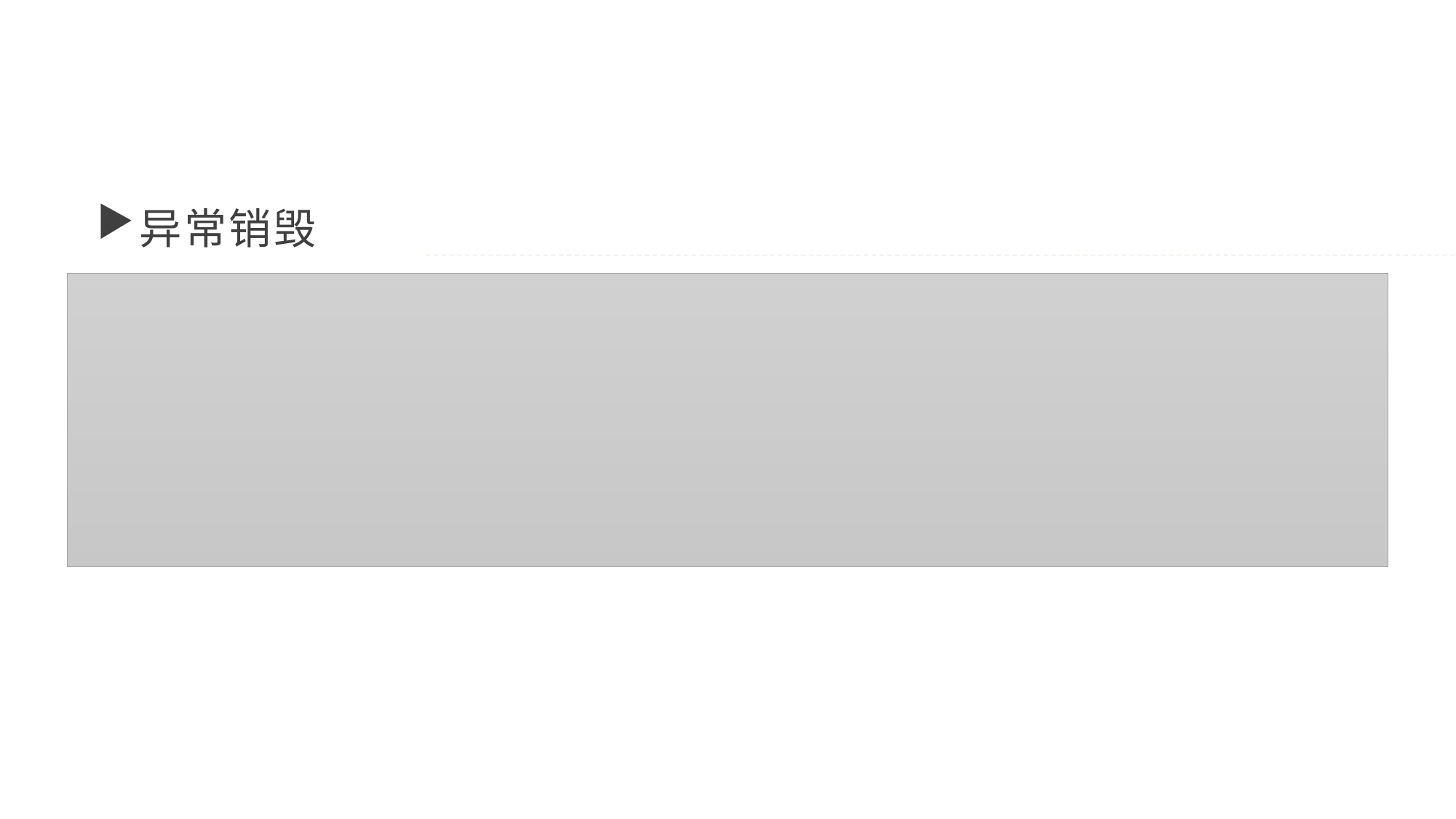

异常销毁

即不是由于用户主动退出Activity导致其被销毁（比如按BACK键后Activity被主动销毁），而是由于其他非正常情况导致的销毁。
注：Activity的异常销毁会导致Fragment的异常销毁